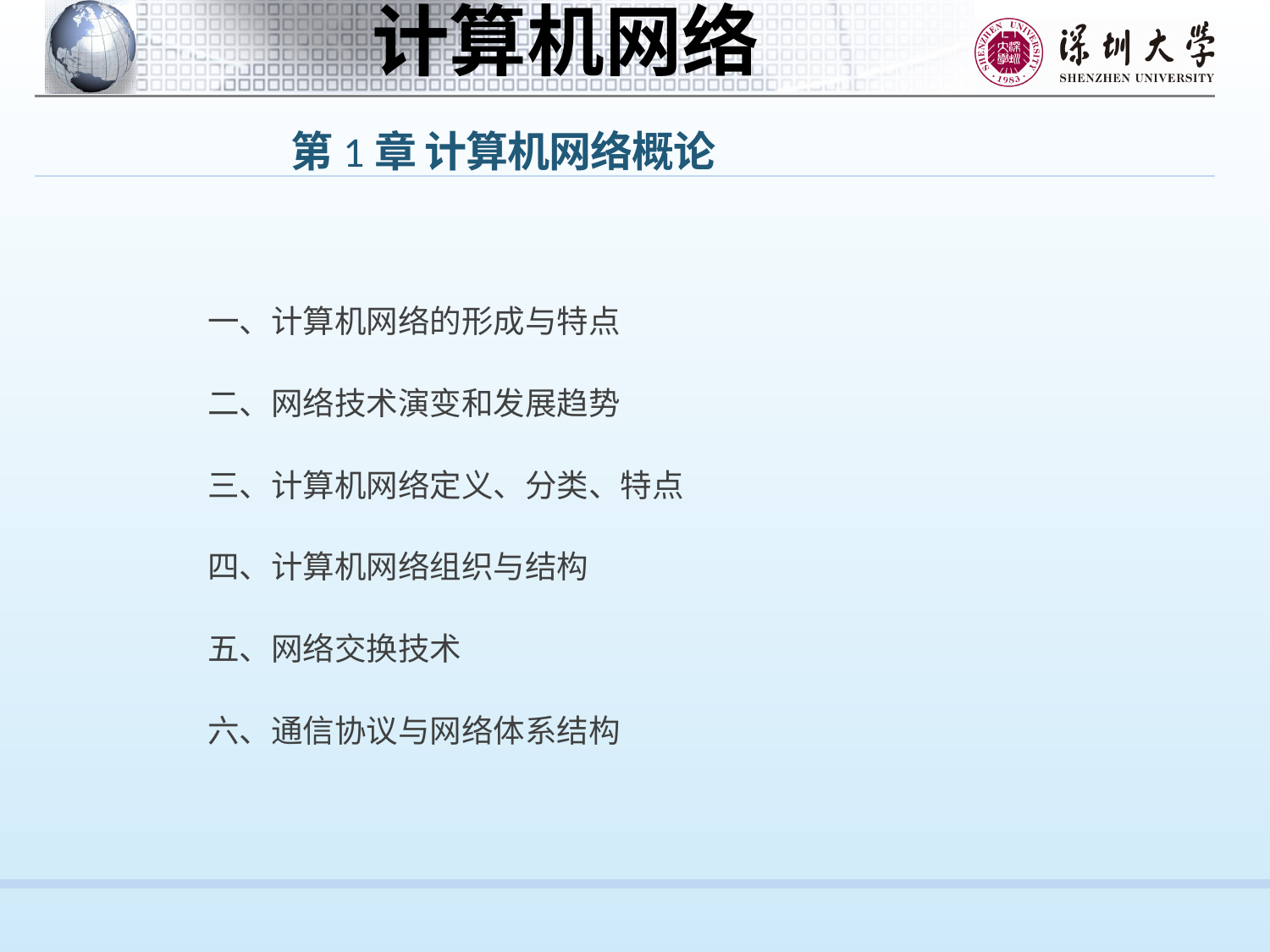

第1章 计算机网络概论
一、计算机网络的形成与特点
二、网络技术演变和发展趋势
三、计算机网络定义、分类、特点
四、计算机网络组织与结构
五、网络交换技术
六、通信协议与网络体系结构